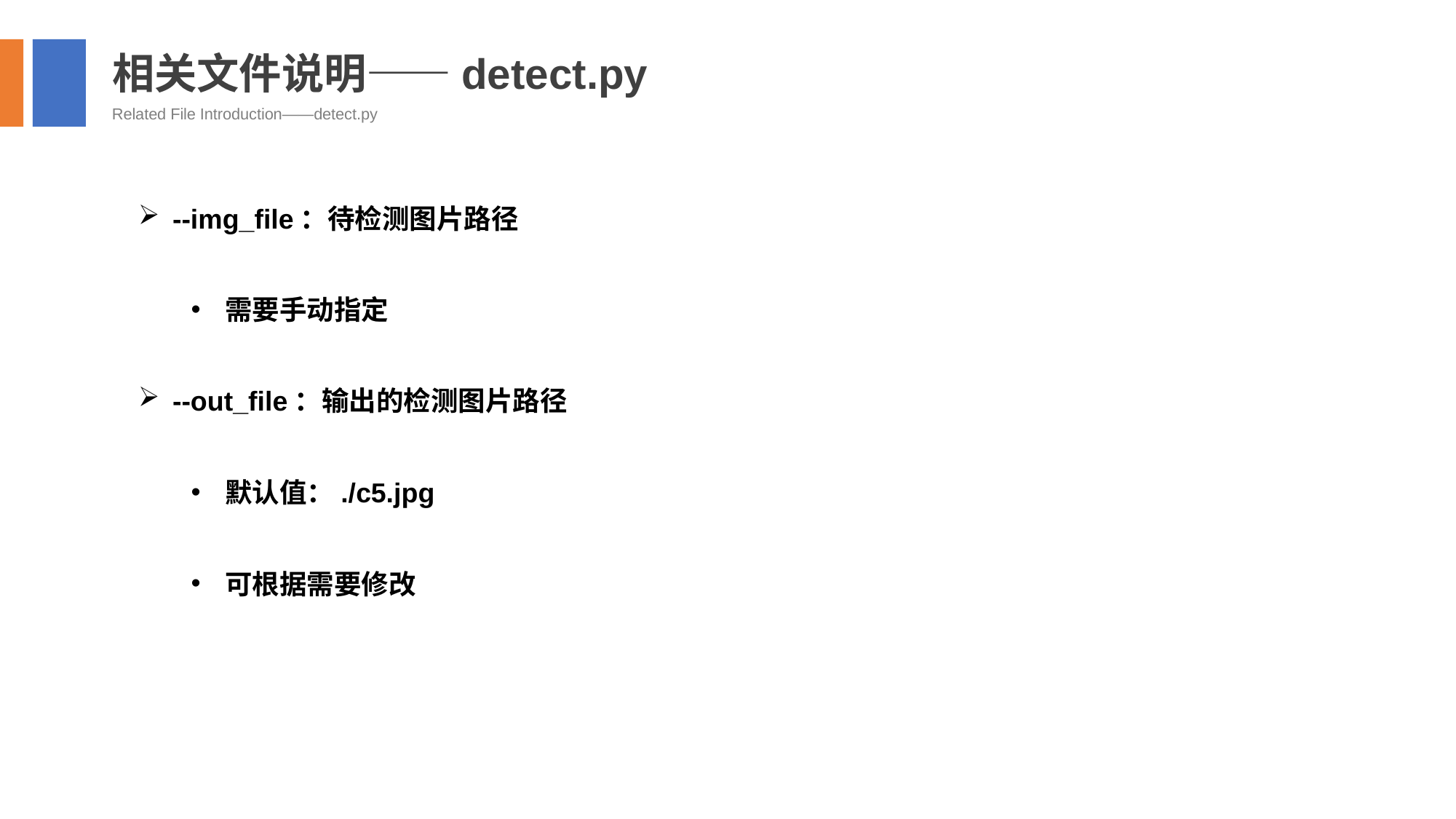

相关文件说明——detect.py
Related File Introduction——detect.py
--img_file：待检测图片路径
需要手动指定
--out_file：输出的检测图片路径
默认值：./c5.jpg
可根据需要修改